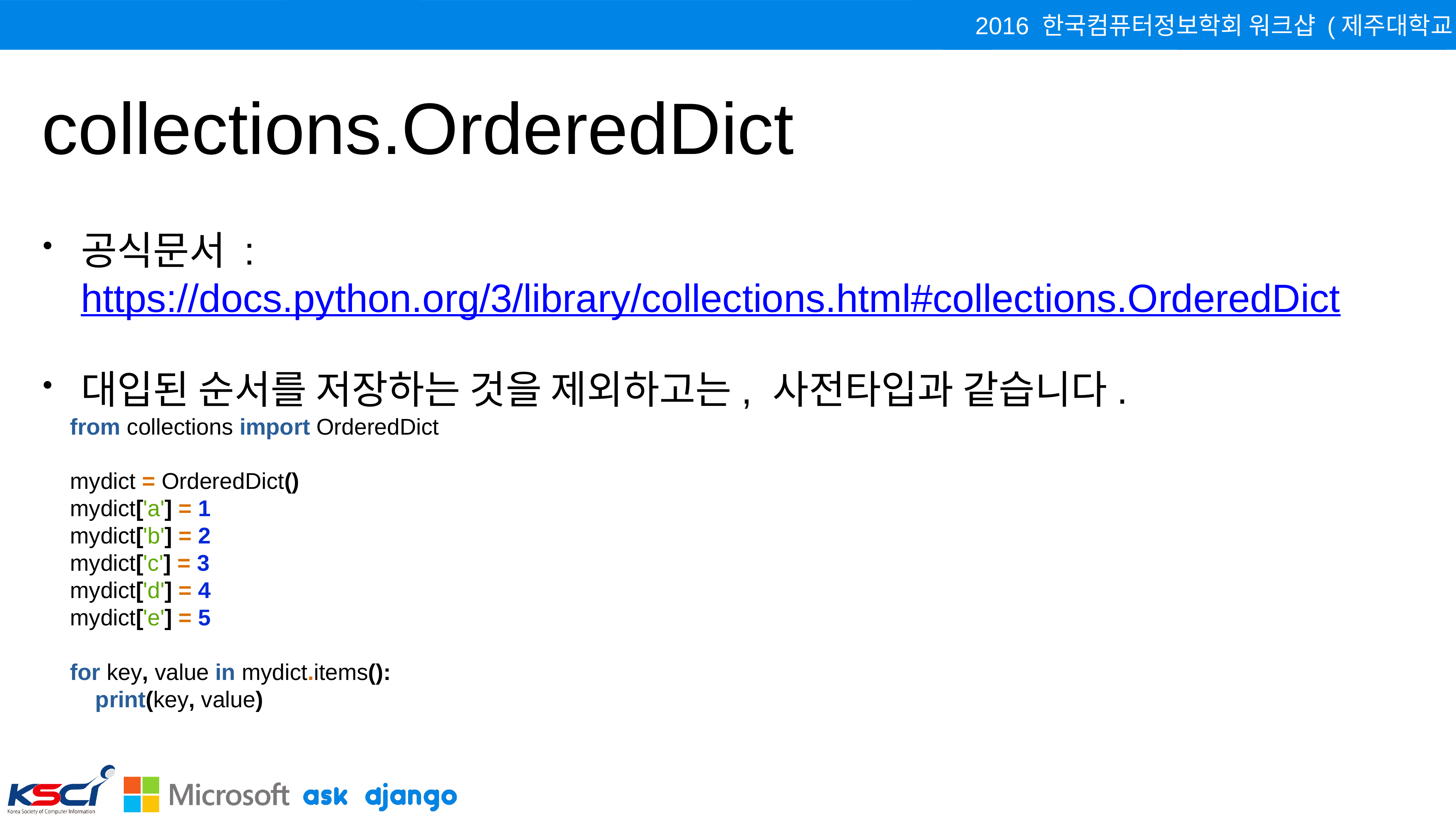

# collections.OrderedDict
공식문서 : https://docs.python.org/3/library/collections.html#collections.OrderedDict
대입된 순서를 저장하는 것을 제외하고는, 사전타입과 같습니다.
from collections import OrderedDict

mydict = OrderedDict()
mydict['a'] = 1
mydict['b'] = 2
mydict['c'] = 3
mydict['d'] = 4
mydict['e'] = 5

for key, value in mydict.items():
    print(key, value)